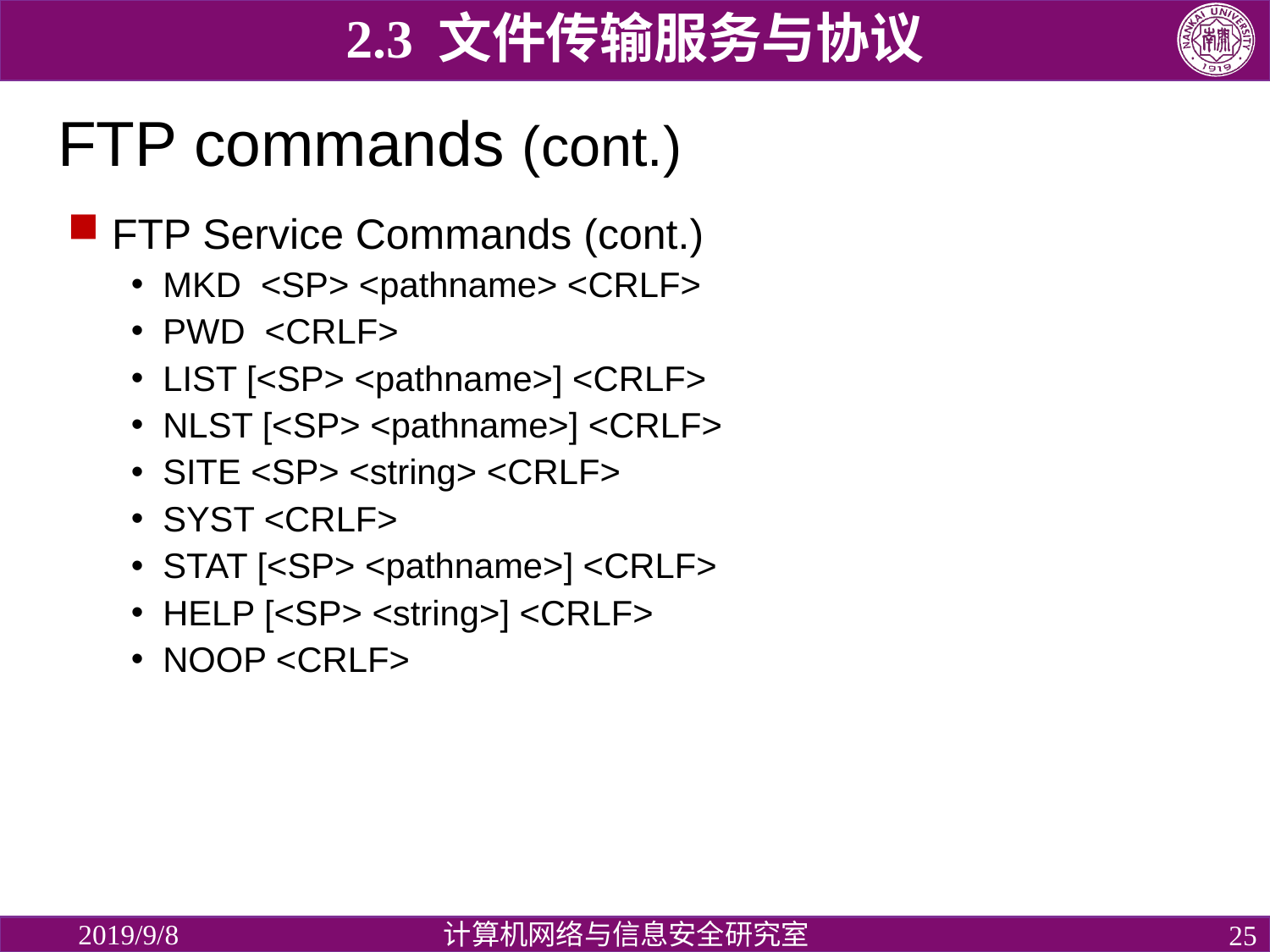

2.3 文件传输服务与协议
# FTP commands (cont.)
 FTP Service Commands (cont.)
MKD  <SP> <pathname> <CRLF>
PWD  <CRLF>
LIST [<SP> <pathname>] <CRLF>
NLST [<SP> <pathname>] <CRLF>
SITE <SP> <string> <CRLF>
SYST <CRLF>
STAT [<SP> <pathname>] <CRLF>
HELP [<SP> <string>] <CRLF>
NOOP <CRLF>